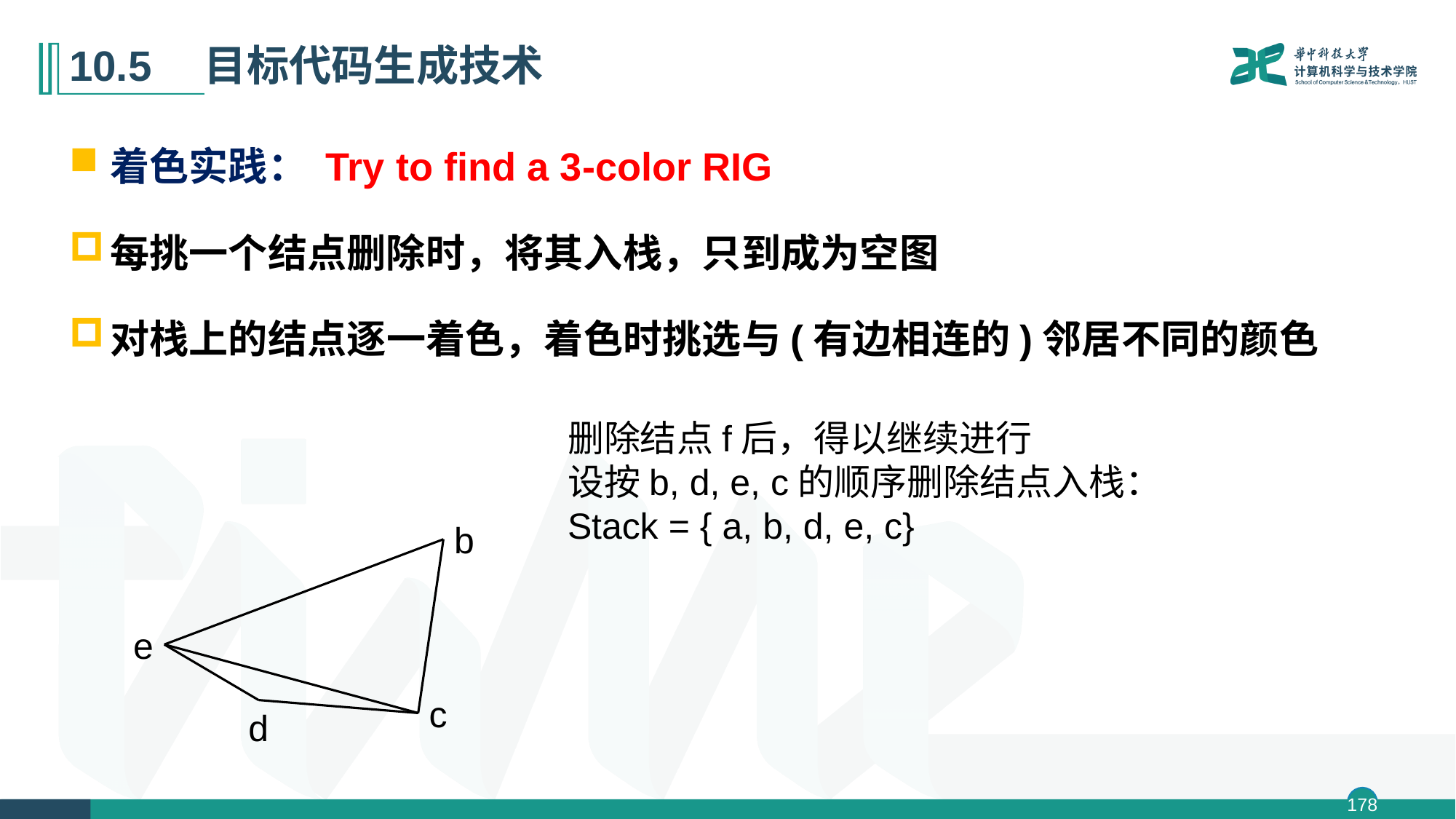

# 10.5　目标代码生成技术
着色实践： Try to find a 3-color RIG
每挑一个结点删除时，将其入栈，只到成为空图
对栈上的结点逐一着色，着色时挑选与(有边相连的)邻居不同的颜色
删除结点f后，得以继续进行
设按b, d, e, c的顺序删除结点入栈：
Stack = { a, b, d, e, c}
b
e
c
d